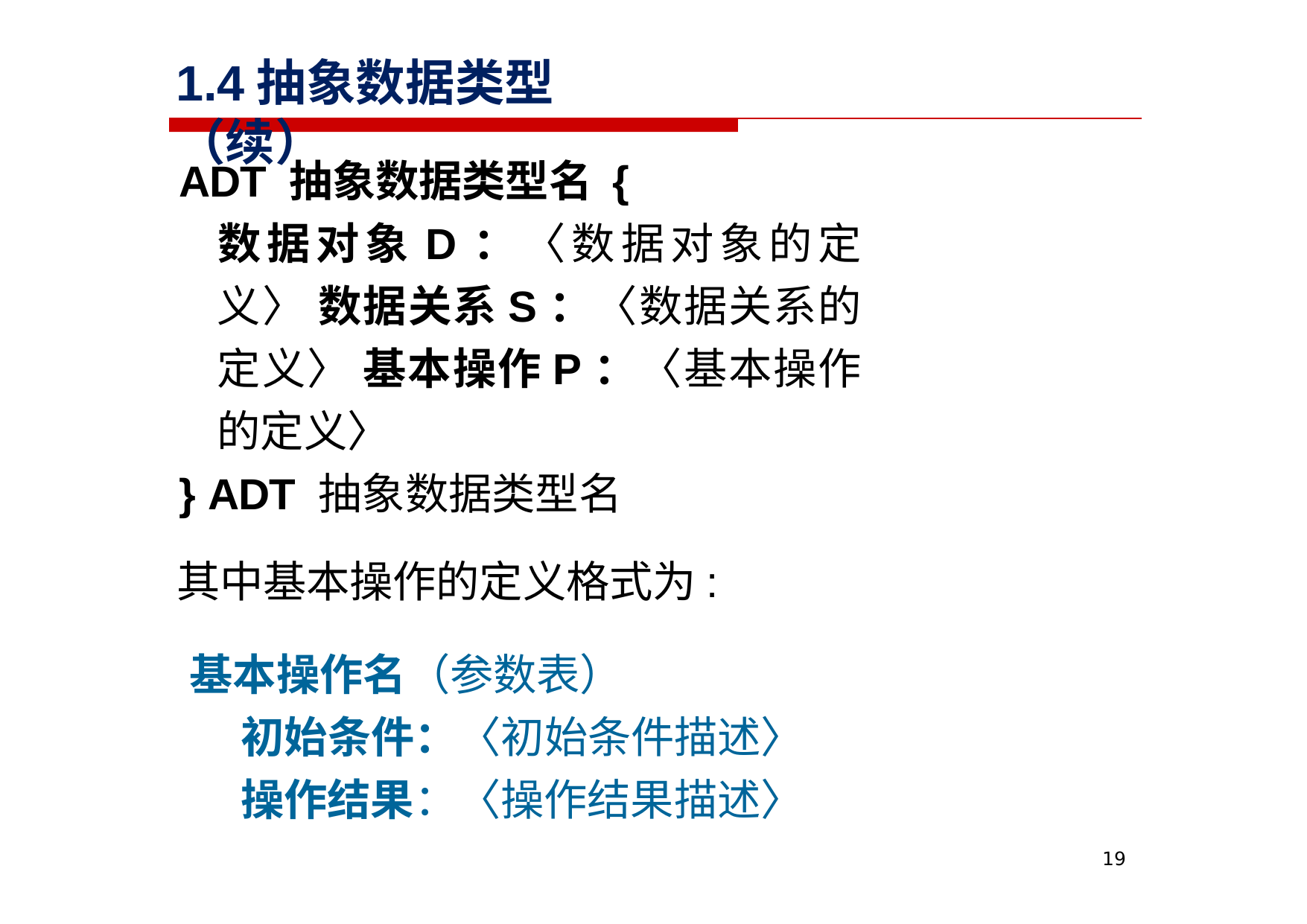

# 1.4抽象数据类型（续）
ADT 抽象数据类型名 {
数据对象D：〈数据对象的定义〉 数据关系S：〈数据关系的定义〉 基本操作P：〈基本操作的定义〉
} ADT 抽象数据类型名
其中基本操作的定义格式为:
基本操作名（参数表）
初始条件：〈初始条件描述〉 操作结果：〈操作结果描述〉
19